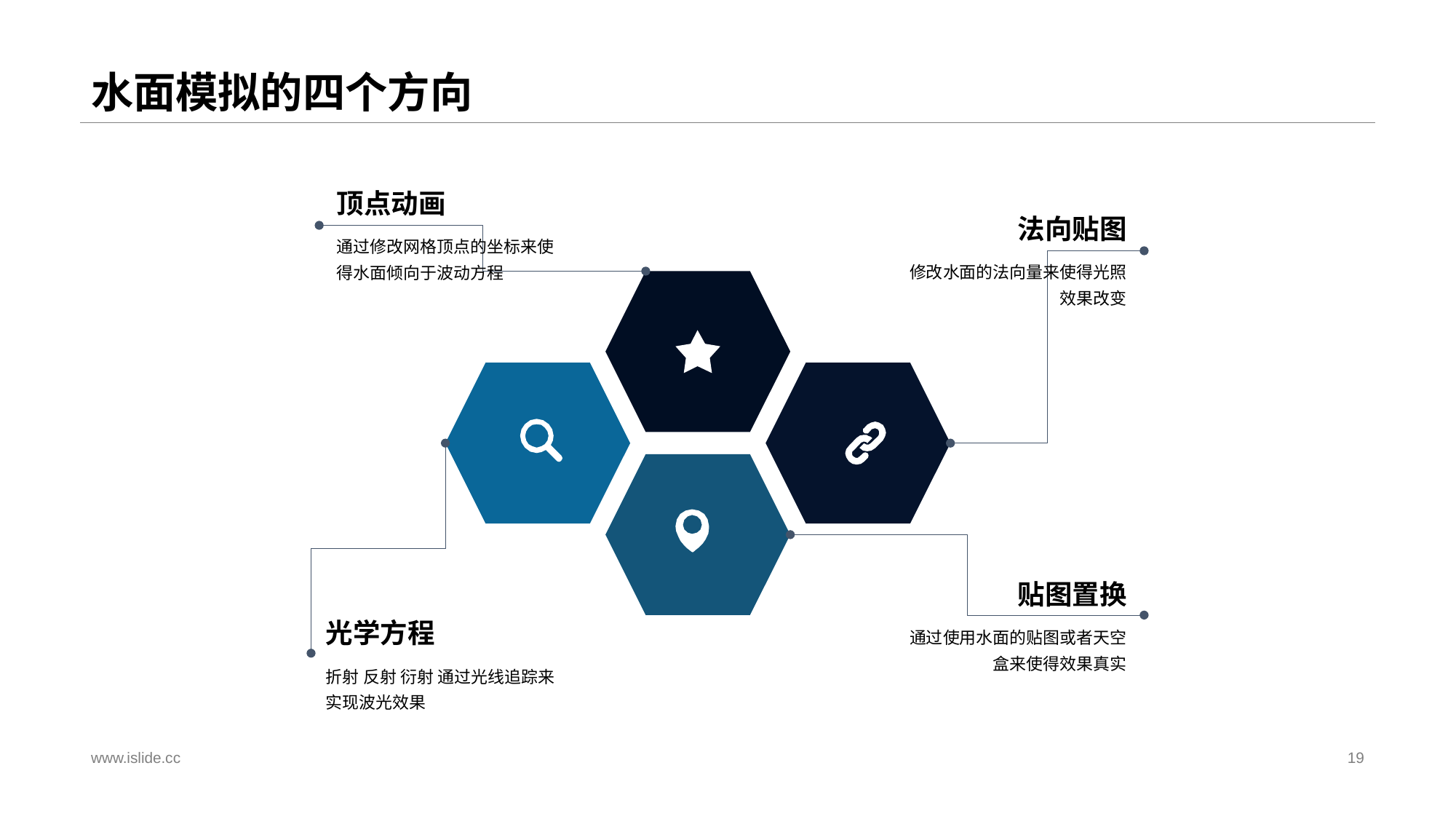

# 水面模拟的四个方向
顶点动画
通过修改网格顶点的坐标来使得水面倾向于波动方程
法向贴图
修改水面的法向量来使得光照效果改变

贴图置换
通过使用水面的贴图或者天空盒来使得效果真实
光学方程
折射 反射 衍射 通过光线追踪来实现波光效果
www.islide.cc
19